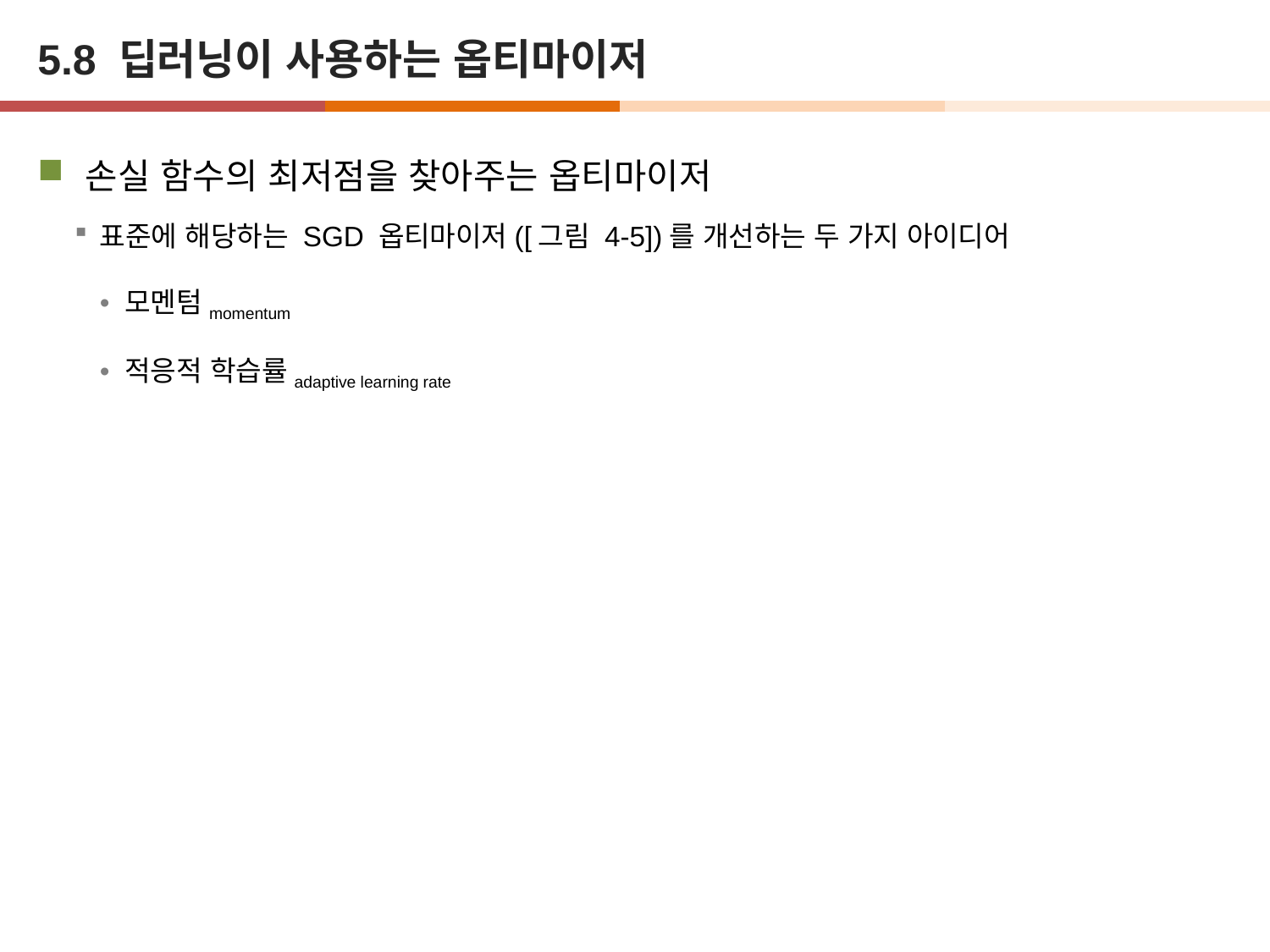

# 5.8 딥러닝이 사용하는 옵티마이저
손실 함수의 최저점을 찾아주는 옵티마이저
표준에 해당하는 SGD 옵티마이저([그림 4-5])를 개선하는 두 가지 아이디어
모멘텀momentum
적응적 학습률adaptive learning rate